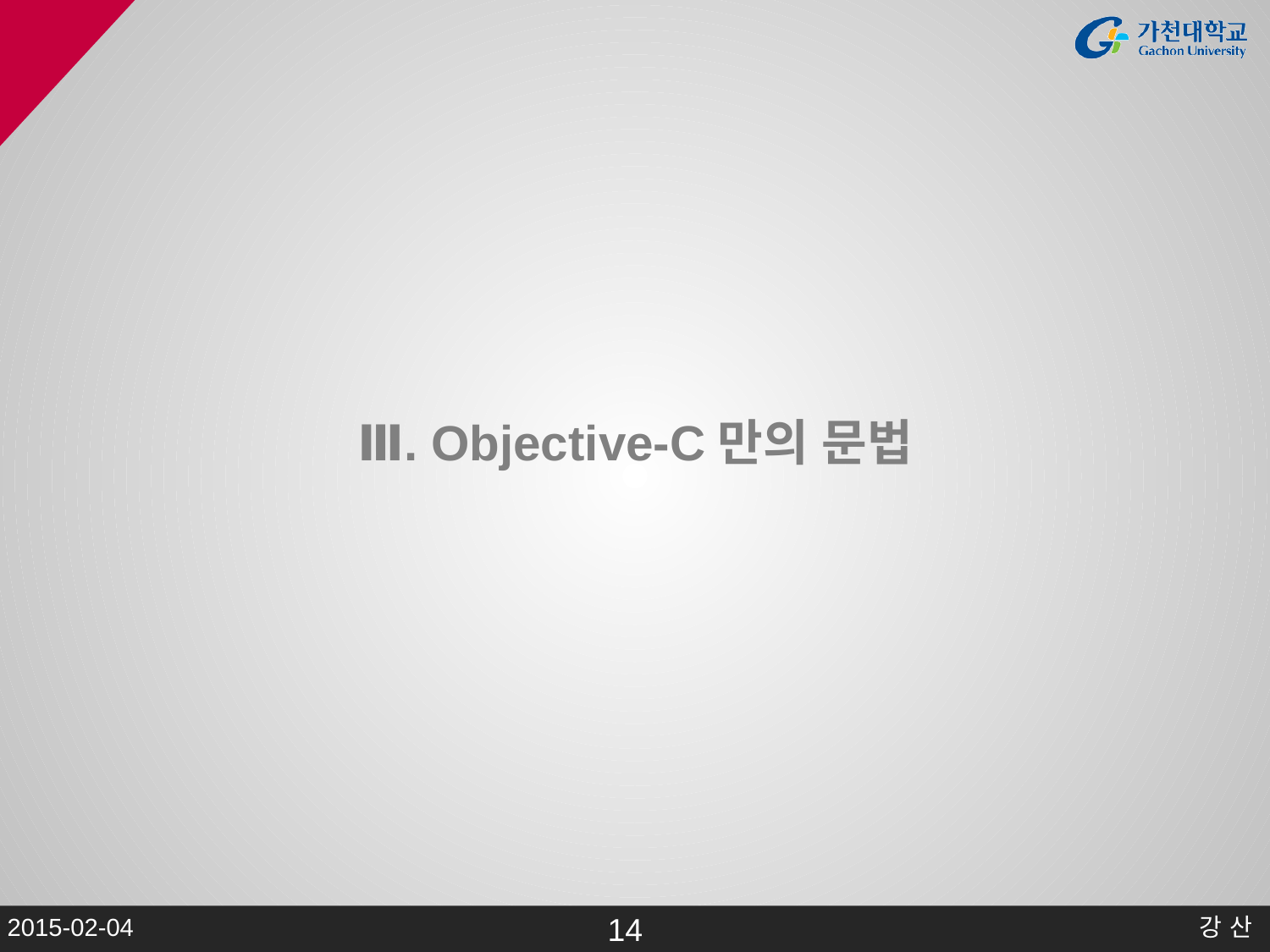

# Ⅲ. Objective-C만의 문법
2015-02-04
강 산